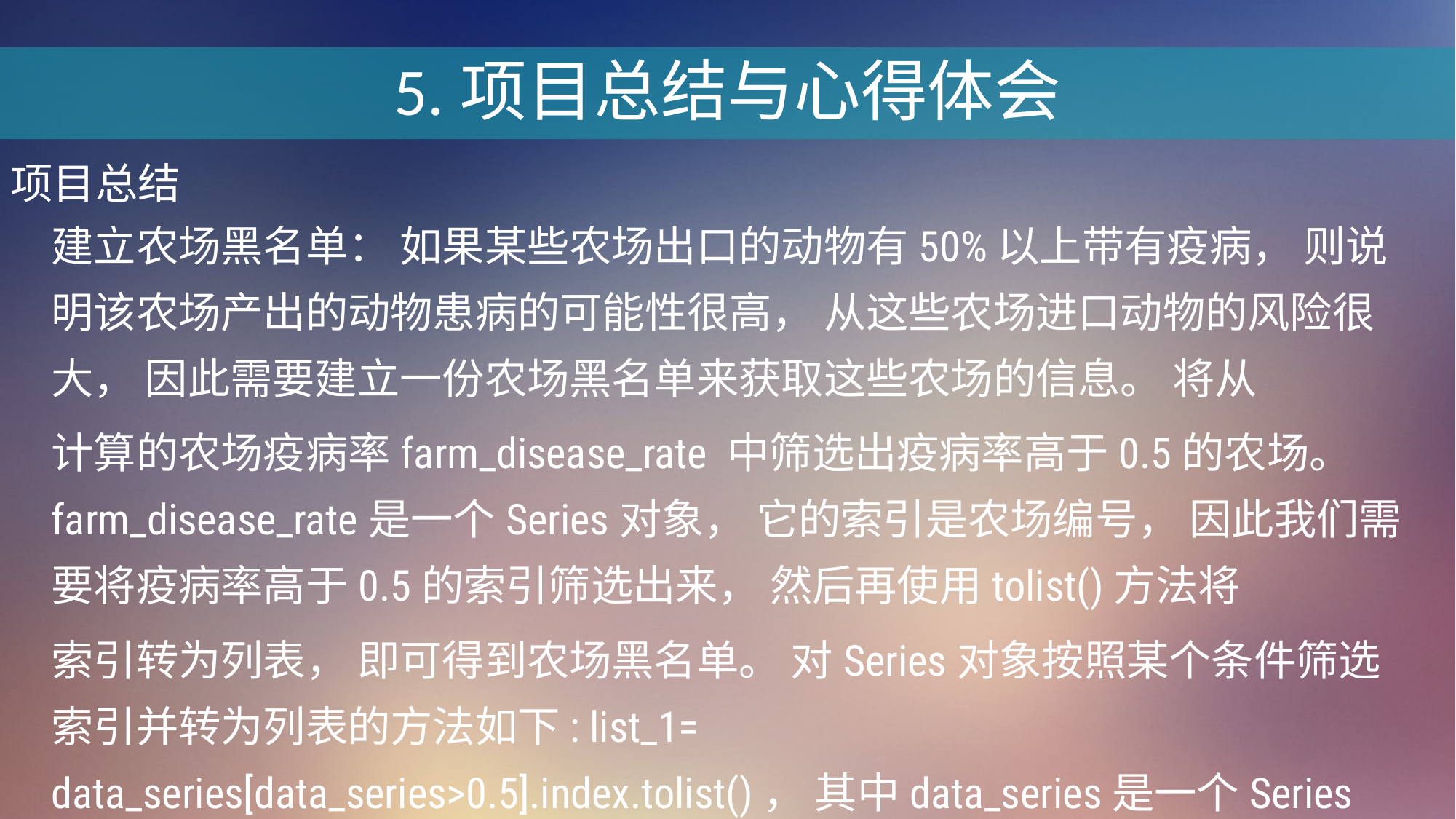

5.项目总结与心得体会

项目总结

建立农场黑名单： 如果某些农场出口的动物有50%以上带有疫病， 则说明该农场产出的动物患病的可能性很高， 从这些农场进口动物的风险很大， 因此需要建立一份农场黑名单来获取这些农场的信息。 将从
计算的农场疫病率farm_disease_rate 中筛选出疫病率高于0.5的农场。 farm_disease_rate是一个Series对象， 它的索引是农场编号， 因此我们需要将疫病率高于0.5的索引筛选出来， 然后再使用tolist()方法将
索引转为列表， 即可得到农场黑名单。 对Series对象按照某个条件筛选索引并转为列表的方法如下: list_1= data_series[data_series>0.5].index.tolist()， 其中data_series是一个Series对象。